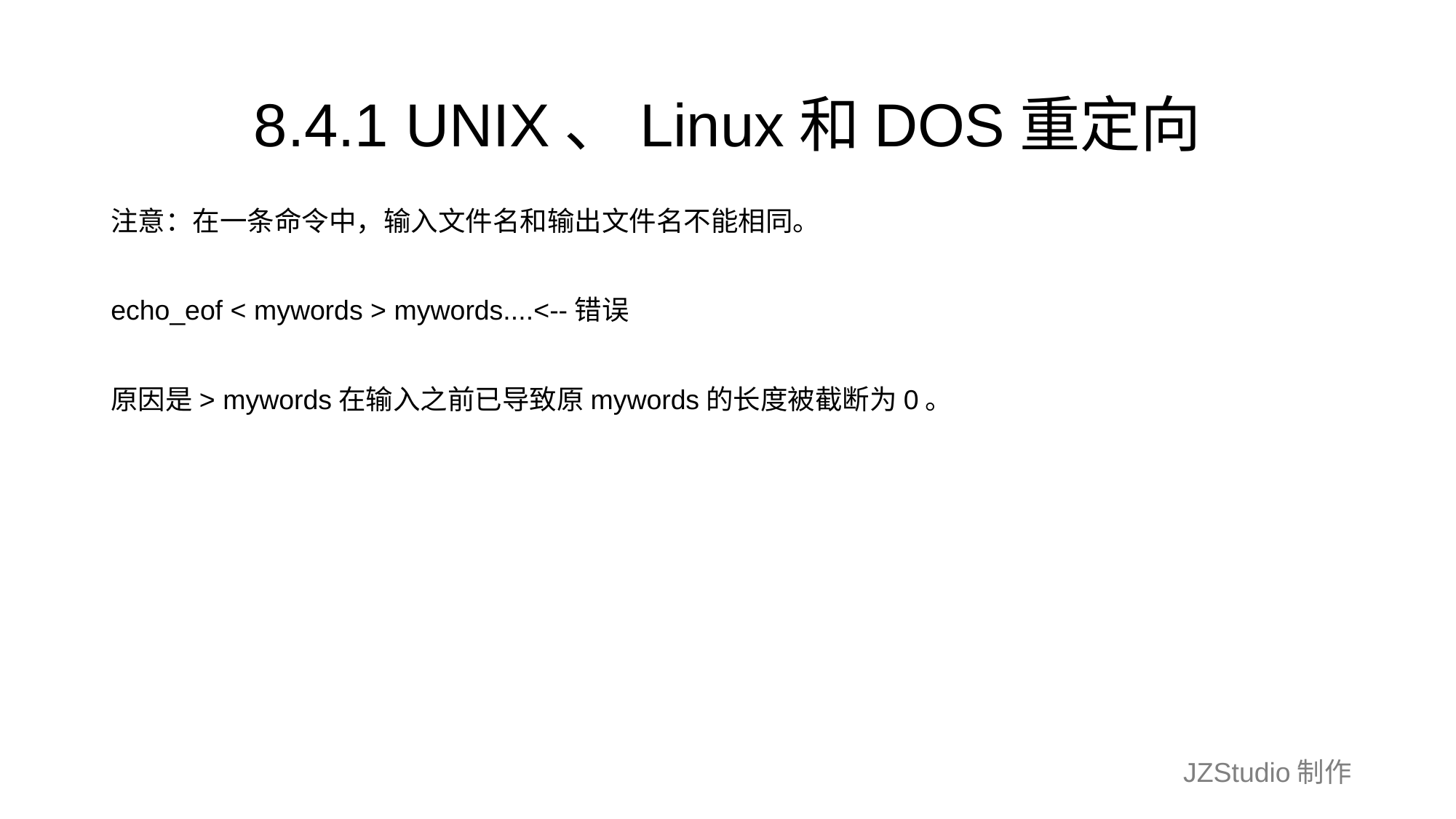

# 8.4.1 UNIX、Linux和DOS重定向
注意：在一条命令中，输入文件名和输出文件名不能相同。

echo_eof < mywords > mywords....<--错误

原因是> mywords在输入之前已导致原mywords的长度被截断为0。